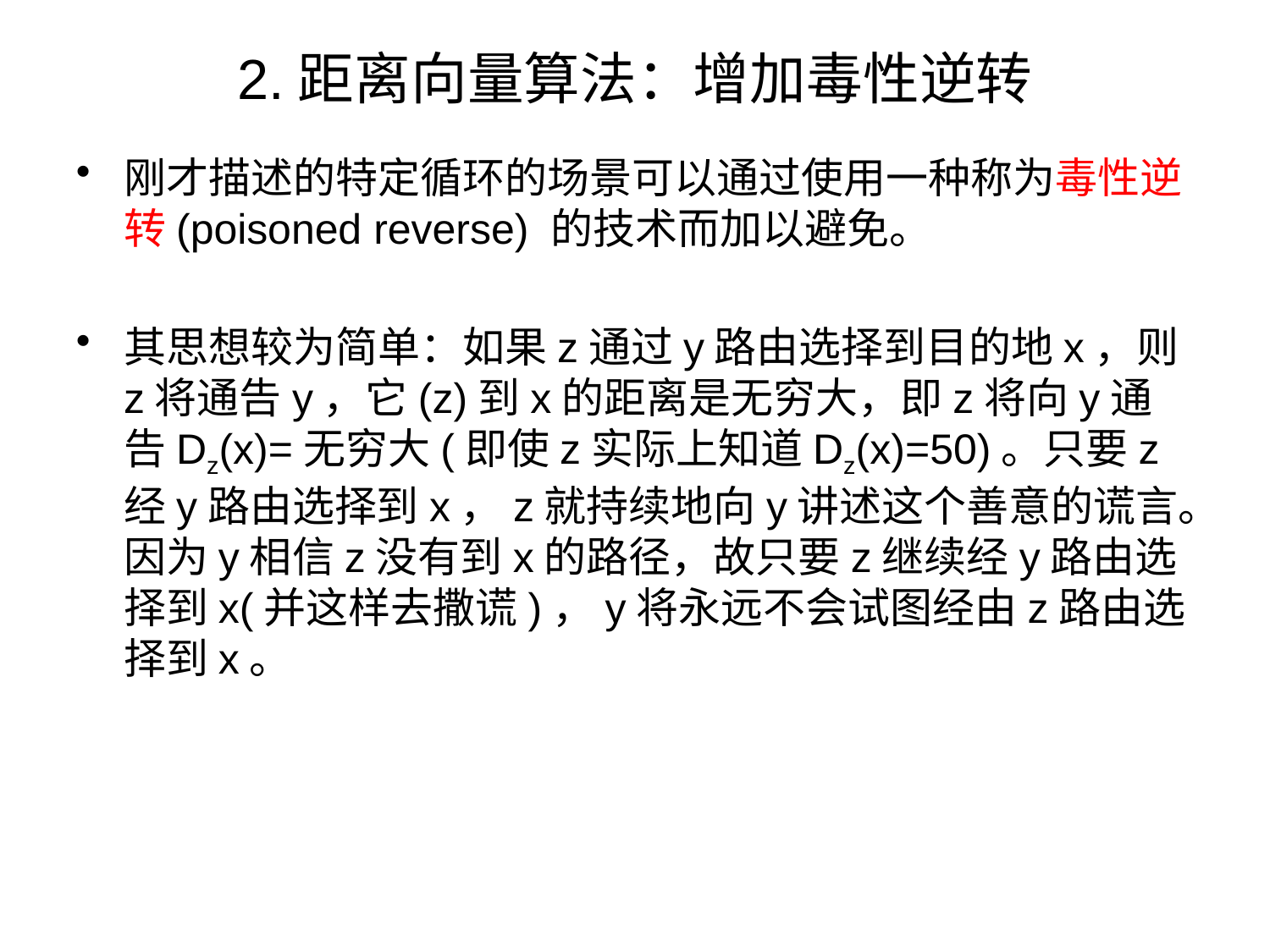

# 2.距离向量算法：增加毒性逆转
刚才描述的特定循环的场景可以通过使用一种称为毒性逆转(poisoned reverse) 的技术而加以避免。

其思想较为简单：如果z通过y路由选择到目的地x，则z将通告y，它(z)到x的距离是无穷大，即z将向y通告Dz(x)=无穷大(即使z实际上知道Dz(x)=50)。只要z经y路由选择到x，z就持续地向y讲述这个善意的谎言。因为y相信z没有到x的路径，故只要z继续经y路由选择到x(并这样去撒谎)，y将永远不会试图经由z路由选择到x。